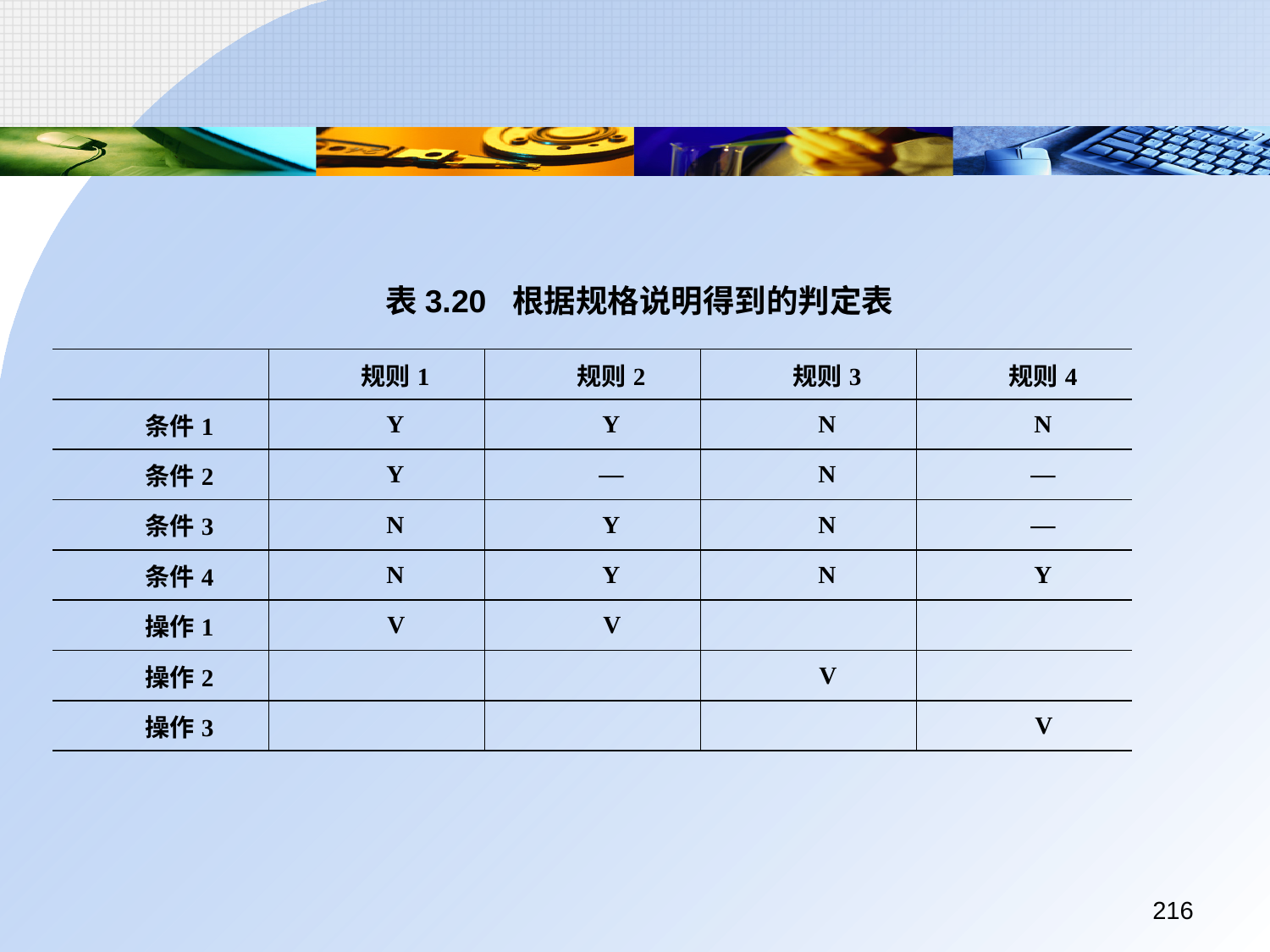

表3.20	根据规格说明得到的判定表
|  | 规则1 | 规则2 | 规则3 | 规则4 |
| --- | --- | --- | --- | --- |
| 条件1 | Y | Y | N | N |
| 条件2 | Y | — | N | — |
| 条件3 | N | Y | N | — |
| 条件4 | N | Y | N | Y |
| 操作1 | V | V |  |  |
| 操作2 |  |  | V |  |
| 操作3 |  |  |  | V |
216